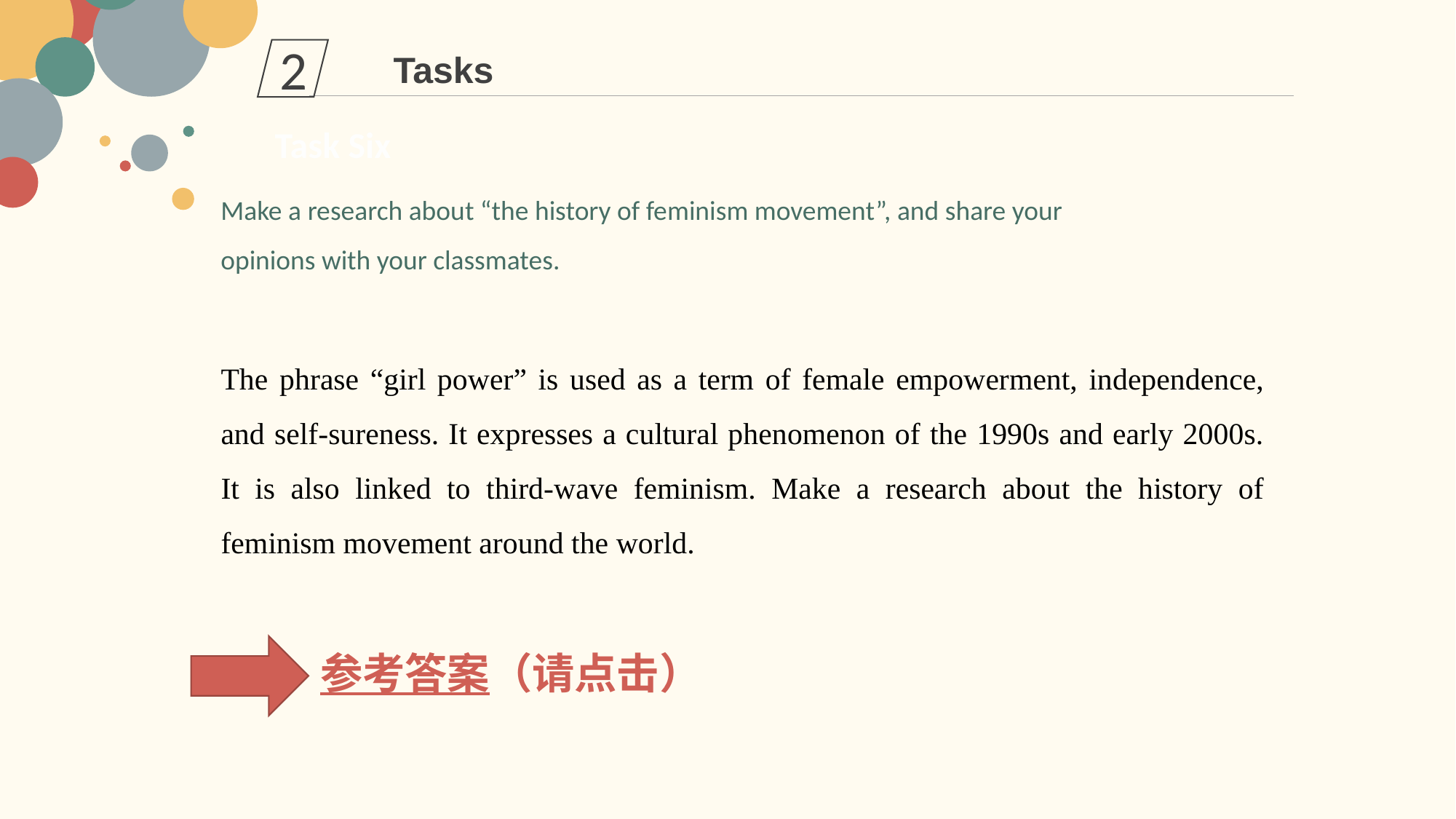

2
Tasks
Task Six
Make a research about “the history of feminism movement”, and share your
opinions with your classmates.
The phrase “girl power” is used as a term of female empowerment, independence, and self-sureness. It expresses a cultural phenomenon of the 1990s and early 2000s. It is also linked to third-wave feminism. Make a research about the history of feminism movement around the world.

参考答案（请点击）